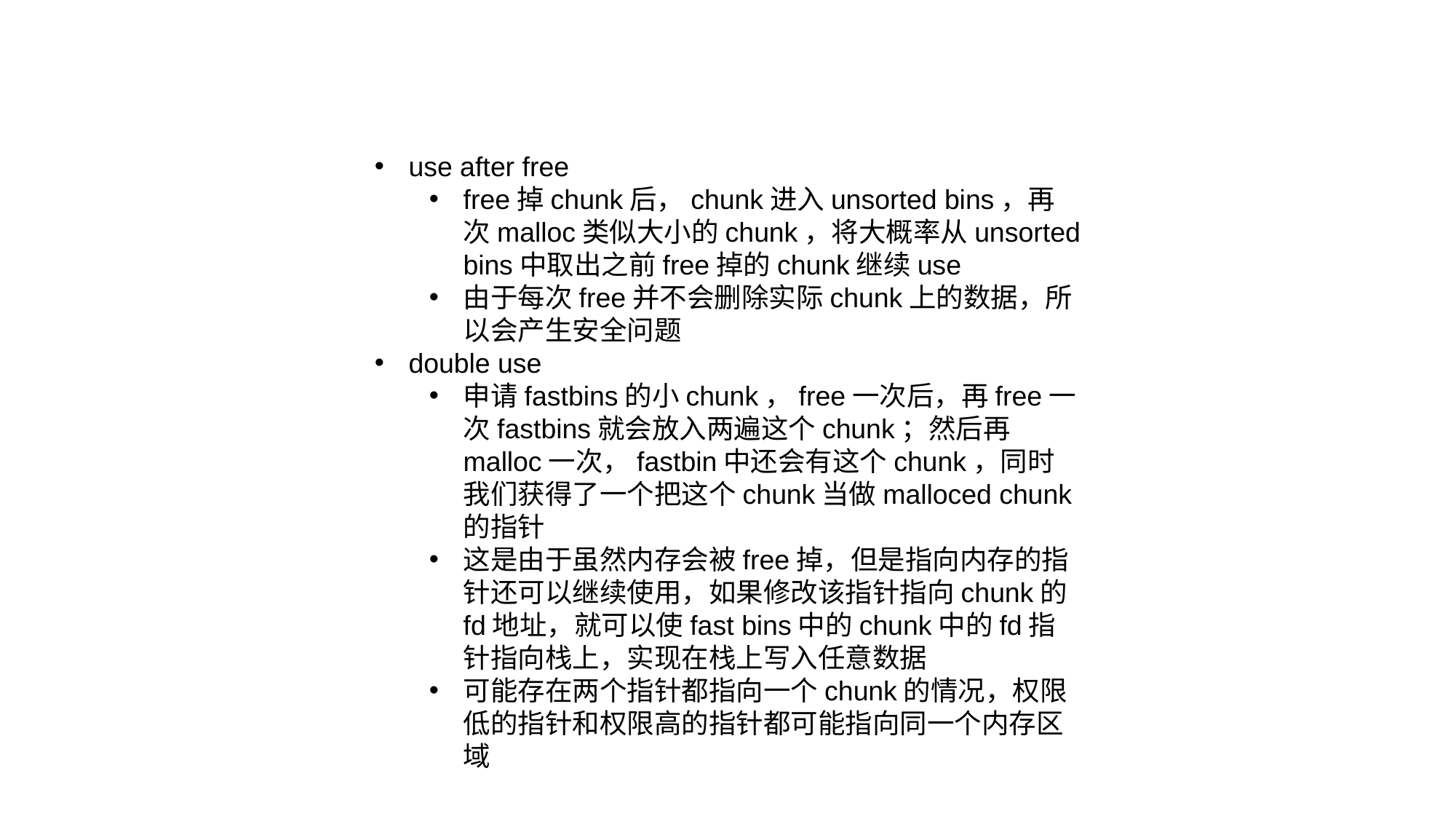

use after free
free掉chunk后，chunk进入unsorted bins，再次malloc类似大小的chunk，将大概率从unsorted bins中取出之前free掉的chunk继续use
由于每次free并不会删除实际chunk上的数据，所以会产生安全问题
double use
申请fastbins的小chunk，free一次后，再free一次fastbins就会放入两遍这个chunk；然后再malloc一次，fastbin中还会有这个chunk，同时我们获得了一个把这个chunk当做malloced chunk的指针
这是由于虽然内存会被free掉，但是指向内存的指针还可以继续使用，如果修改该指针指向chunk的fd地址，就可以使fast bins中的chunk中的fd指针指向栈上，实现在栈上写入任意数据
可能存在两个指针都指向一个chunk的情况，权限低的指针和权限高的指针都可能指向同一个内存区域